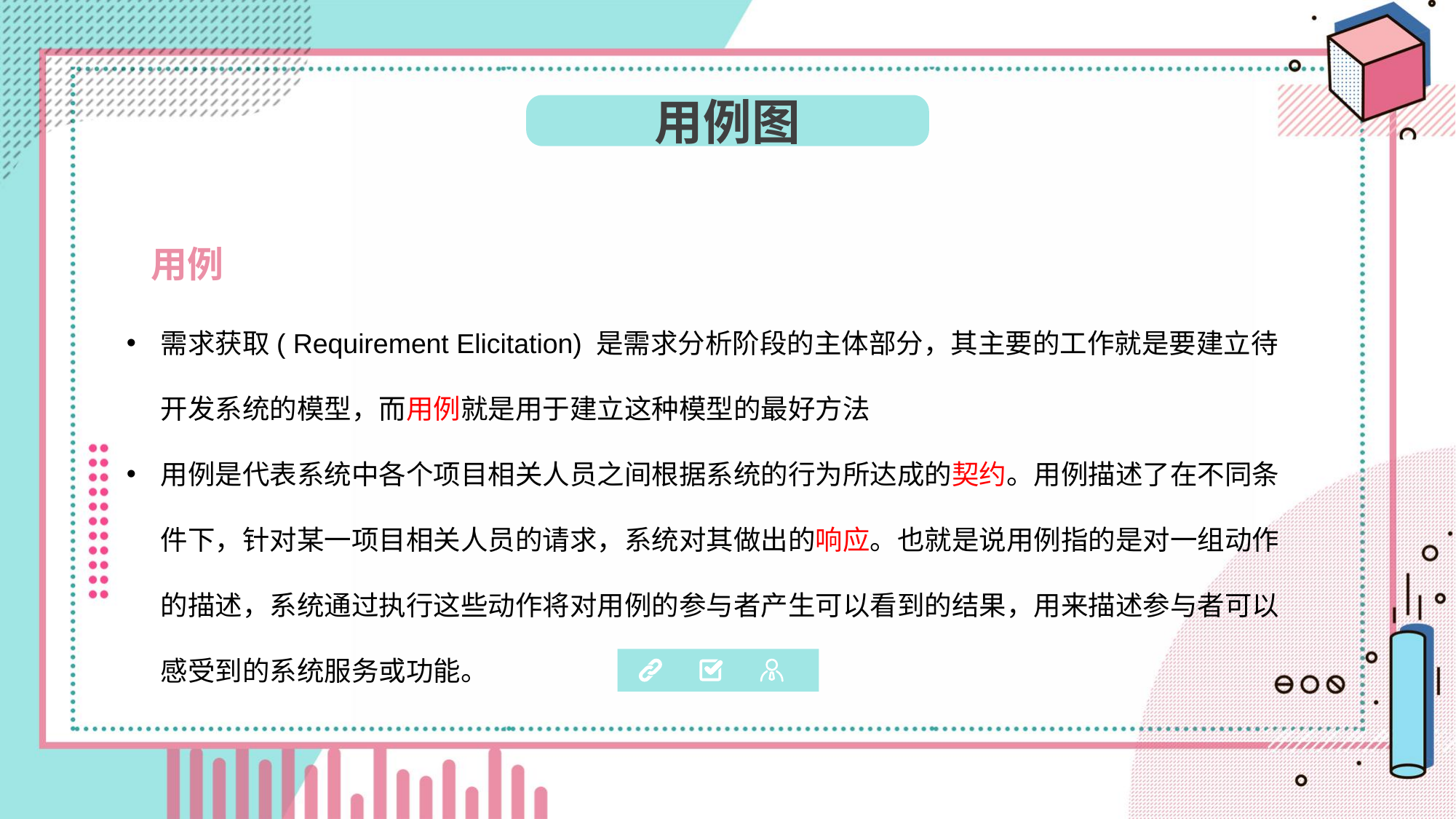

用例图
用例
需求获取( Requirement Elicitation) 是需求分析阶段的主体部分，其主要的工作就是要建立待开发系统的模型，而用例就是用于建立这种模型的最好方法
用例是代表系统中各个项目相关人员之间根据系统的行为所达成的契约。用例描述了在不同条件下，针对某一项目相关人员的请求，系统对其做出的响应。也就是说用例指的是对一组动作的描述，系统通过执行这些动作将对用例的参与者产生可以看到的结果，用来描述参与者可以感受到的系统服务或功能。